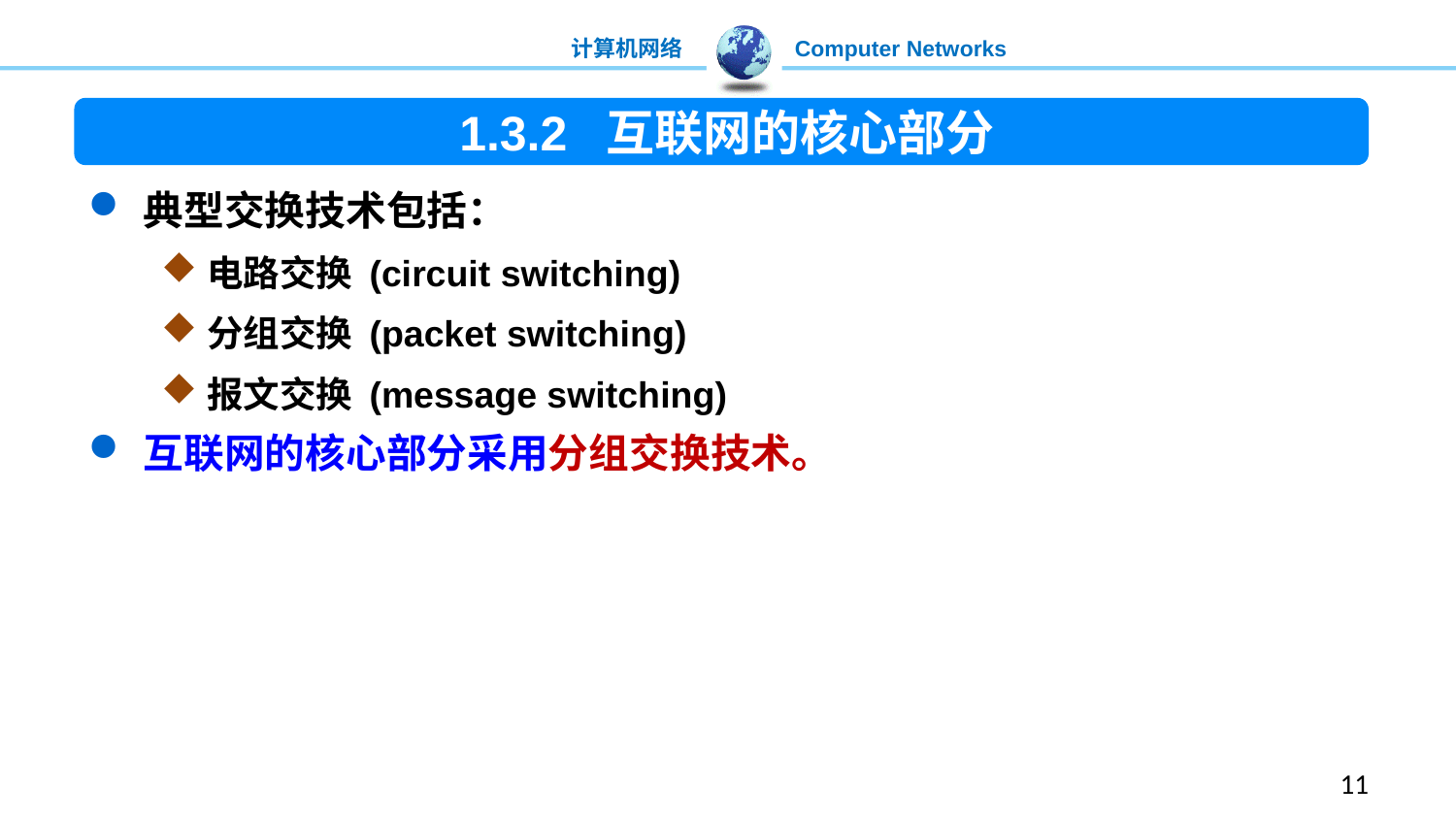

1.3.2  互联网的核心部分
典型交换技术包括：
电路交换 (circuit switching)
分组交换 (packet switching)
报文交换 (message switching)
互联网的核心部分采用分组交换技术。

11